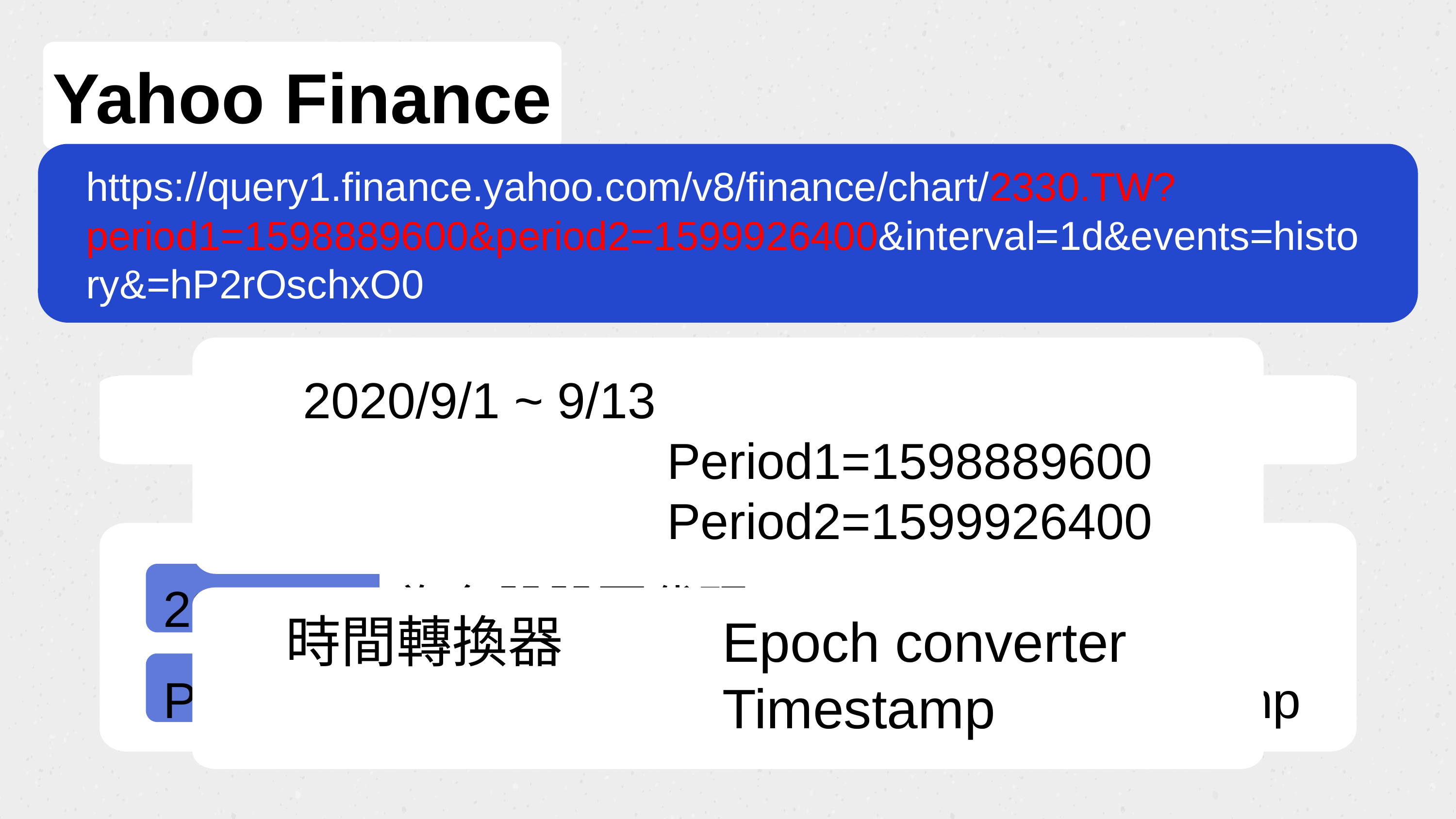

Yahoo Finance

https://query1.finance.yahoo.com/v8/finance/chart/2330.TW?period1=1598889600&period2=1599926400&interval=1d&events=history&=hP2rOschxO0

2020/9/1 ~ 9/13
					Period1=1598889600
					Period2=1599926400

API= Application Programming Interface

2330.TW 為台股股票代碼
Period1 & Period2 為起始日和結束日的timestamp

時間轉換器			Epoch converter
						Timestamp